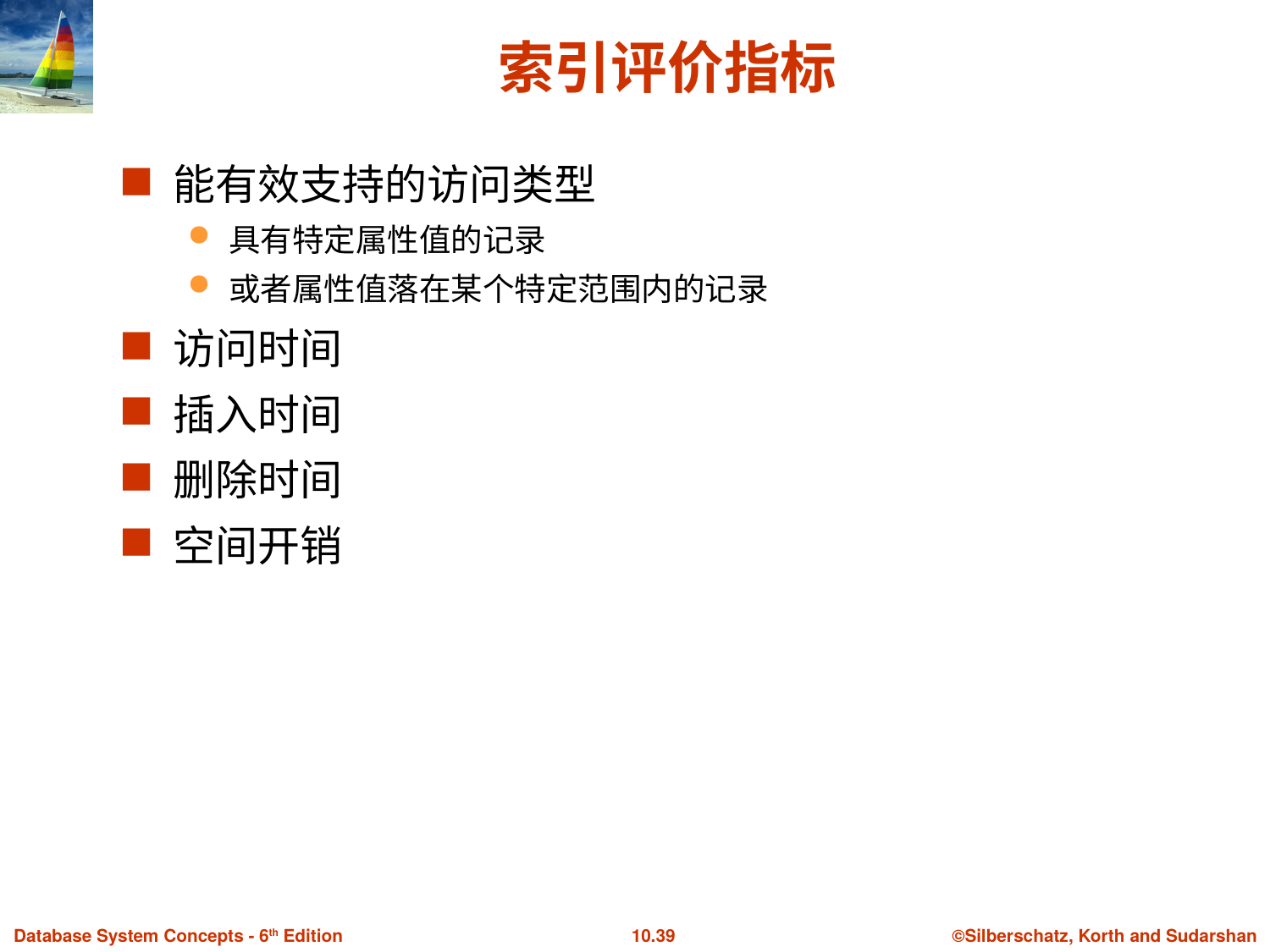

# 索引评价指标
能有效支持的访问类型
具有特定属性值的记录
或者属性值落在某个特定范围内的记录
访问时间
插入时间
删除时间
空间开销